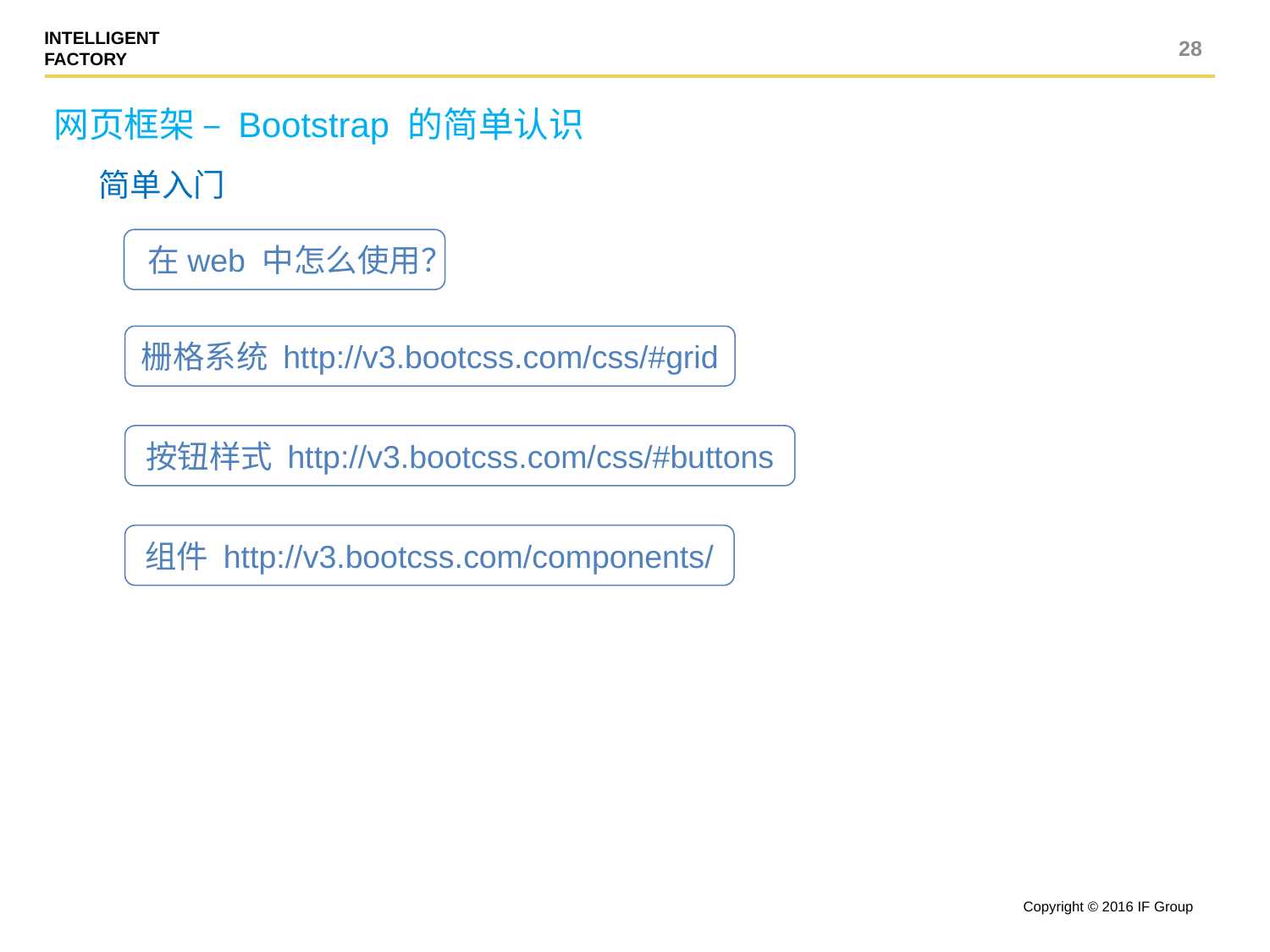

28
网页框架 – Bootstrap 的简单认识
简单入门
在web 中怎么使用？
栅格系统 http://v3.bootcss.com/css/#grid
按钮样式 http://v3.bootcss.com/css/#buttons
组件 http://v3.bootcss.com/components/